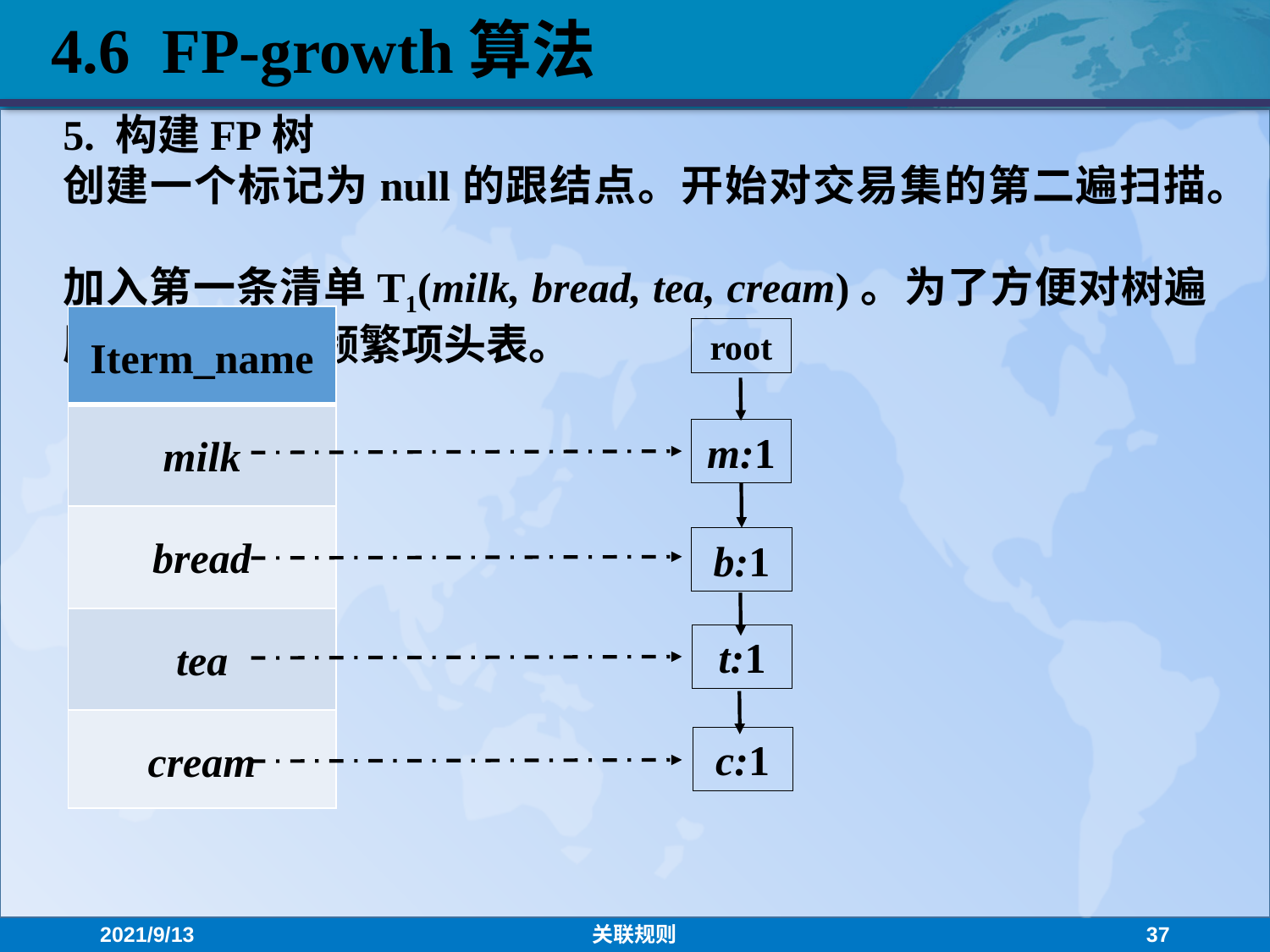

4.6  FP-growth算法
5. 构建FP树
创建一个标记为null的跟结点。开始对交易集的第二遍扫描。
加入第一条清单T1(milk, bread, tea, cream)。为了方便对树遍历，建立一个频繁项头表。

| Iterm\_name |
| --- |
| milk |
| bread |
| tea |
| cream |
root
m:1
b:1
t:1
c:1
2021/9/13
关联规则
37